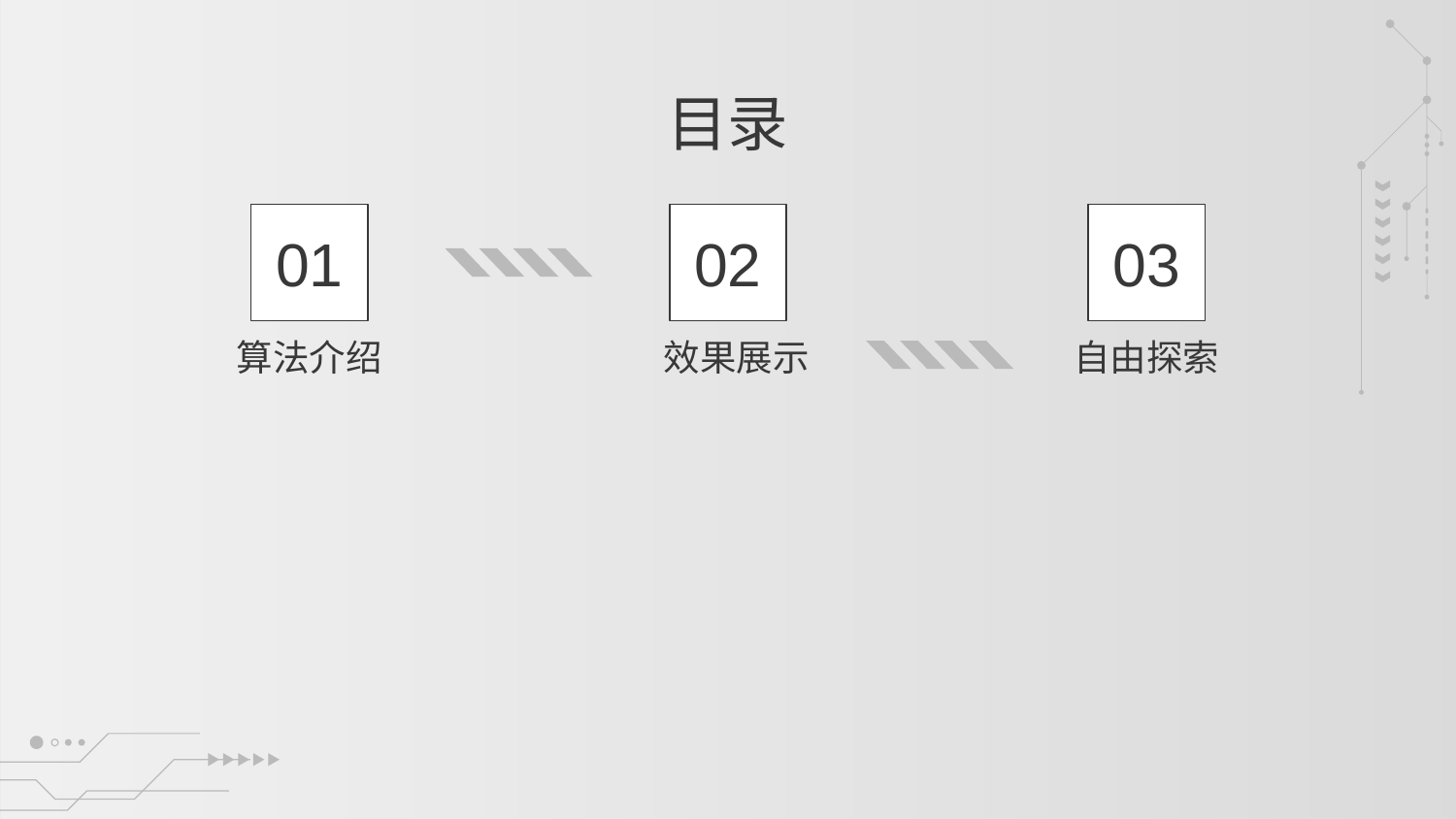

# 目录
01
02
03

算法介绍
 效果展示
自由探索